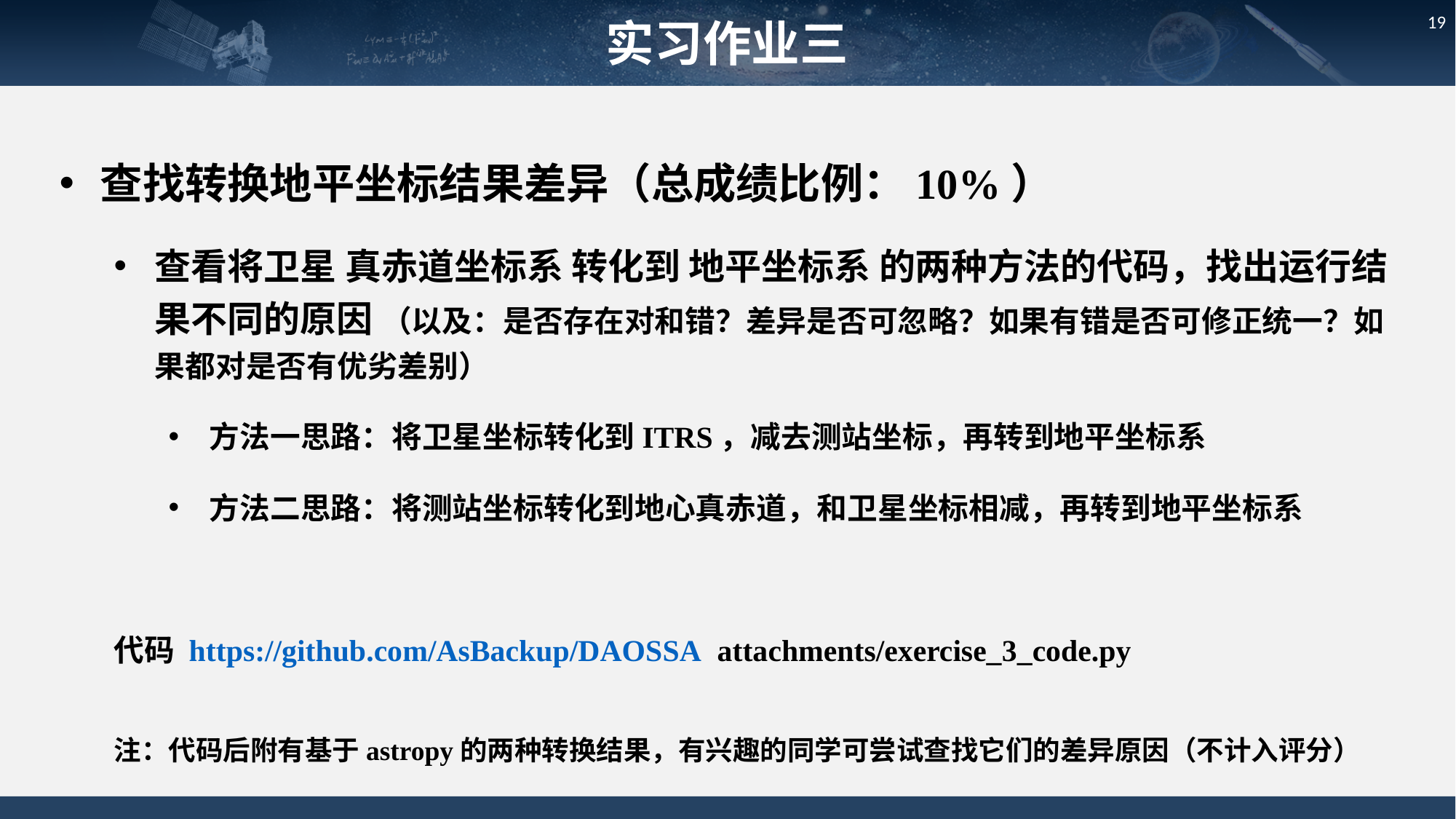

实习作业三
19
查找转换地平坐标结果差异（总成绩比例：10%）
查看将卫星 真赤道坐标系 转化到 地平坐标系 的两种方法的代码，找出运行结果不同的原因 （以及：是否存在对和错？差异是否可忽略？如果有错是否可修正统一？如果都对是否有优劣差别）
方法一思路：将卫星坐标转化到ITRS，减去测站坐标，再转到地平坐标系
方法二思路：将测站坐标转化到地心真赤道，和卫星坐标相减，再转到地平坐标系

代码 https://github.com/AsBackup/DAOSSA  attachments/exercise_3_code.py

注：代码后附有基于astropy的两种转换结果，有兴趣的同学可尝试查找它们的差异原因（不计入评分）